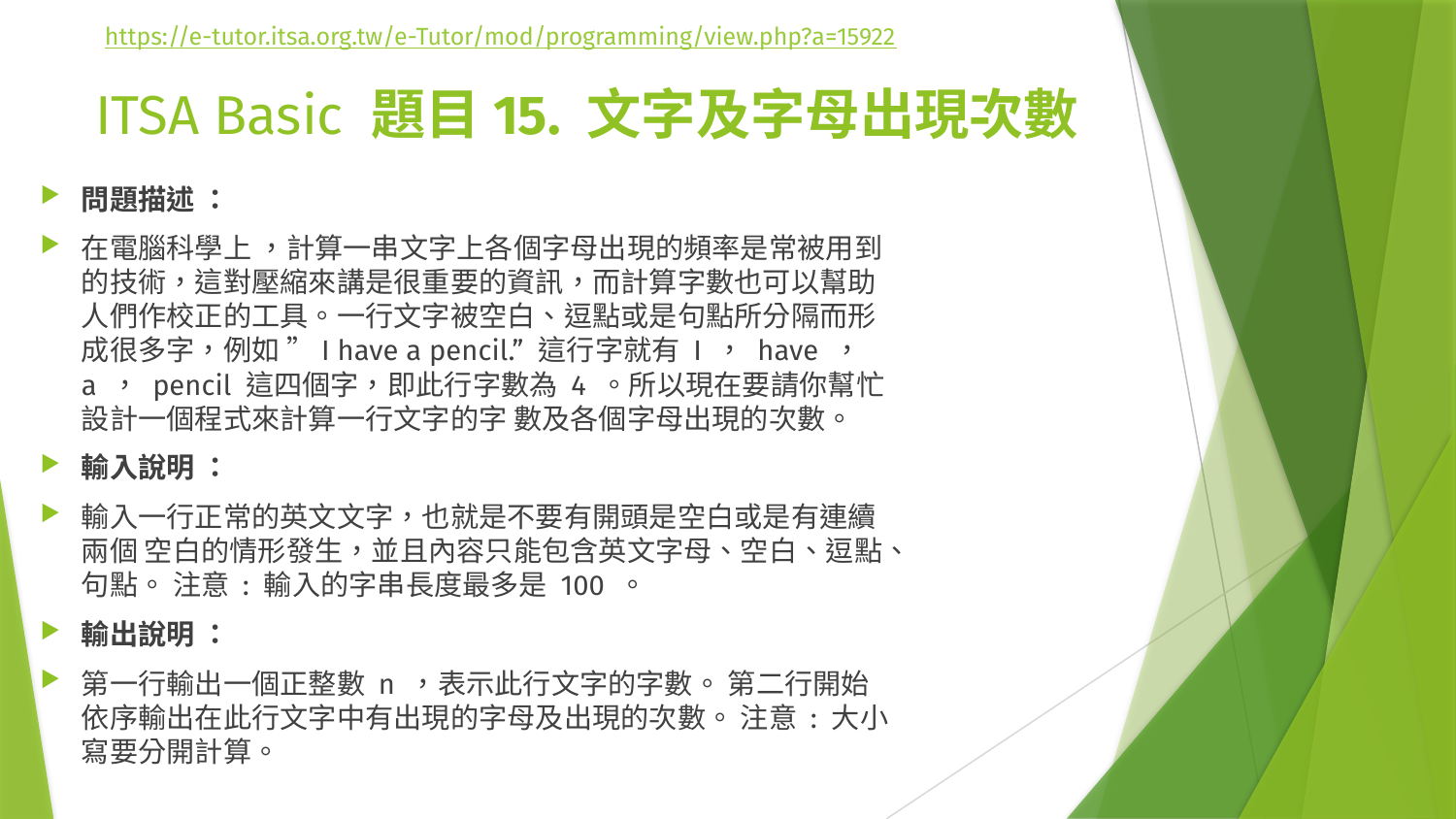

https://e-tutor.itsa.org.tw/e-Tutor/mod/programming/view.php?a=15922
# ITSA Basic 題目15. 文字及字母出現次數
問題描述 ：
在電腦科學上 ，計算一串文字上各個字母出現的頻率是常被用到的技術，這對壓縮來講是很重要的資訊，而計算字數也可以幫助人們作校正的工具。一行文字被空白、逗點或是句點所分隔而形成很多字，例如 ”I have a pencil.” 這行字就有 I ， have ， a ， pencil 這四個字，即此行字數為 4 。所以現在要請你幫忙設計一個程式來計算一行文字的字 數及各個字母出現的次數。
輸入說明 ：
輸入一行正常的英文文字，也就是不要有開頭是空白或是有連續兩個 空白的情形發生，並且內容只能包含英文字母、空白、逗點、句點。 注意 : 輸入的字串長度最多是 100 。
輸出說明 ：
第一行輸出一個正整數 n ，表示此行文字的字數。 第二行開始依序輸出在此行文字中有出現的字母及出現的次數。 注意 : 大小寫要分開計算。